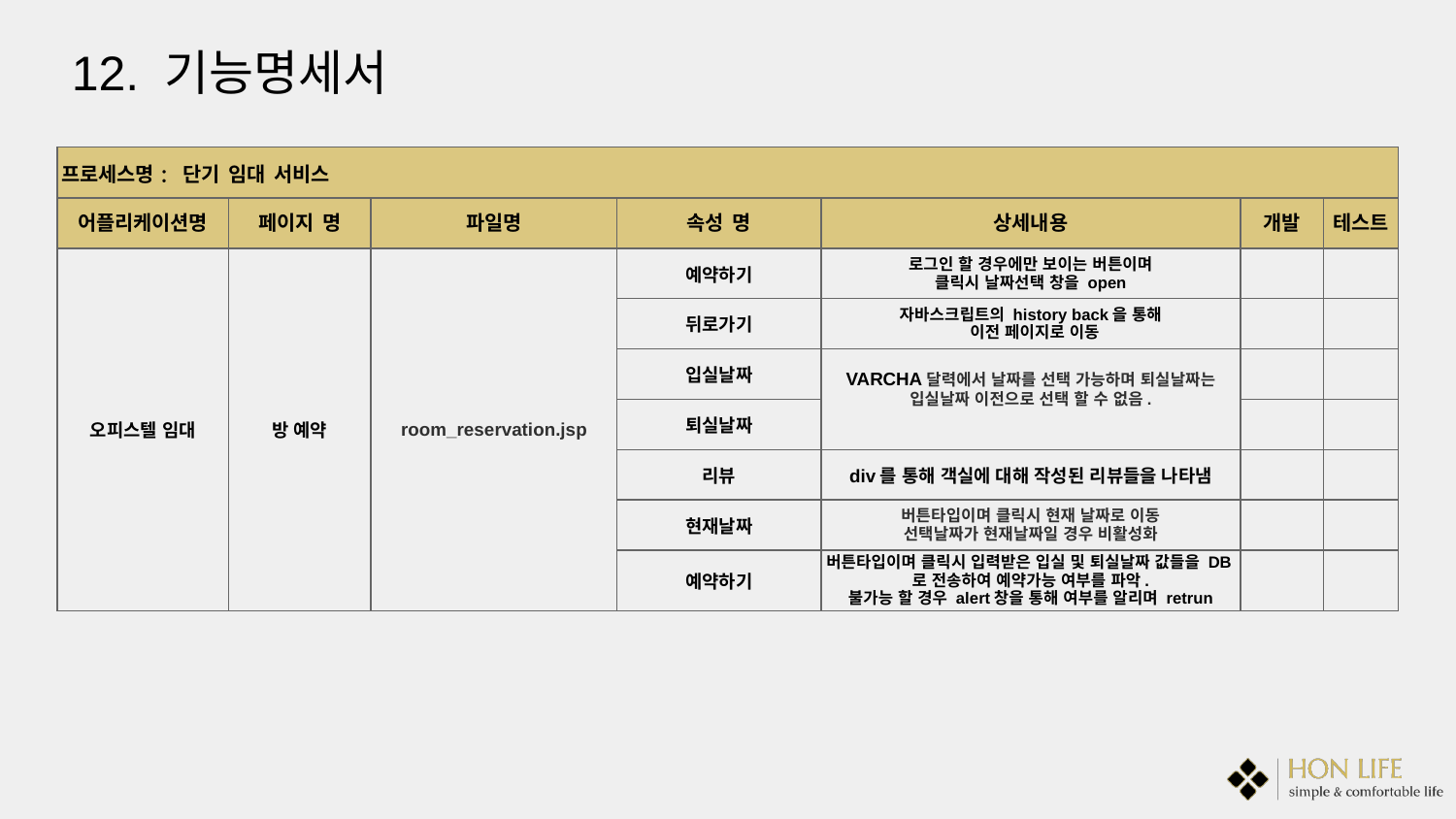

12. 기능명세서

| 프로세스명: 단기 임대 서비스 |  |  |  |  |  |  |
| --- | --- | --- | --- | --- | --- | --- |
| 어플리케이션명 | 페이지 명 | 파일명 | 속성 명 | 상세내용 | 개발 | 테스트 |
| 오피스텔 임대 | 방 예약 | room\_reservation.jsp | 예약하기 | 로그인 할 경우에만 보이는 버튼이며 클릭시 날짜선택 창을 open |  |  |
|  |  |  | 뒤로가기 | 자바스크립트의 history back을 통해 이전 페이지로 이동 |  |  |
|  |  |  | 입실날짜 | VARCHA달력에서 날짜를 선택 가능하며 퇴실날짜는 입실날짜 이전으로 선택 할 수 없음. |  |  |
|  |  |  | 퇴실날짜 |  |  |  |
|  |  |  | 리뷰 | div를 통해 객실에 대해 작성된 리뷰들을 나타냄 |  |  |
|  |  |  | 현재날짜 | 버튼타입이며 클릭시 현재 날짜로 이동 선택날짜가 현재날짜일 경우 비활성화 |  |  |
|  |  |  | 예약하기 | 버튼타입이며 클릭시 입력받은 입실 및 퇴실날짜 값들을 DB로 전송하여 예약가능 여부를 파악. 불가능 할 경우 alert창을 통해 여부를 알리며 retrun |  |  |